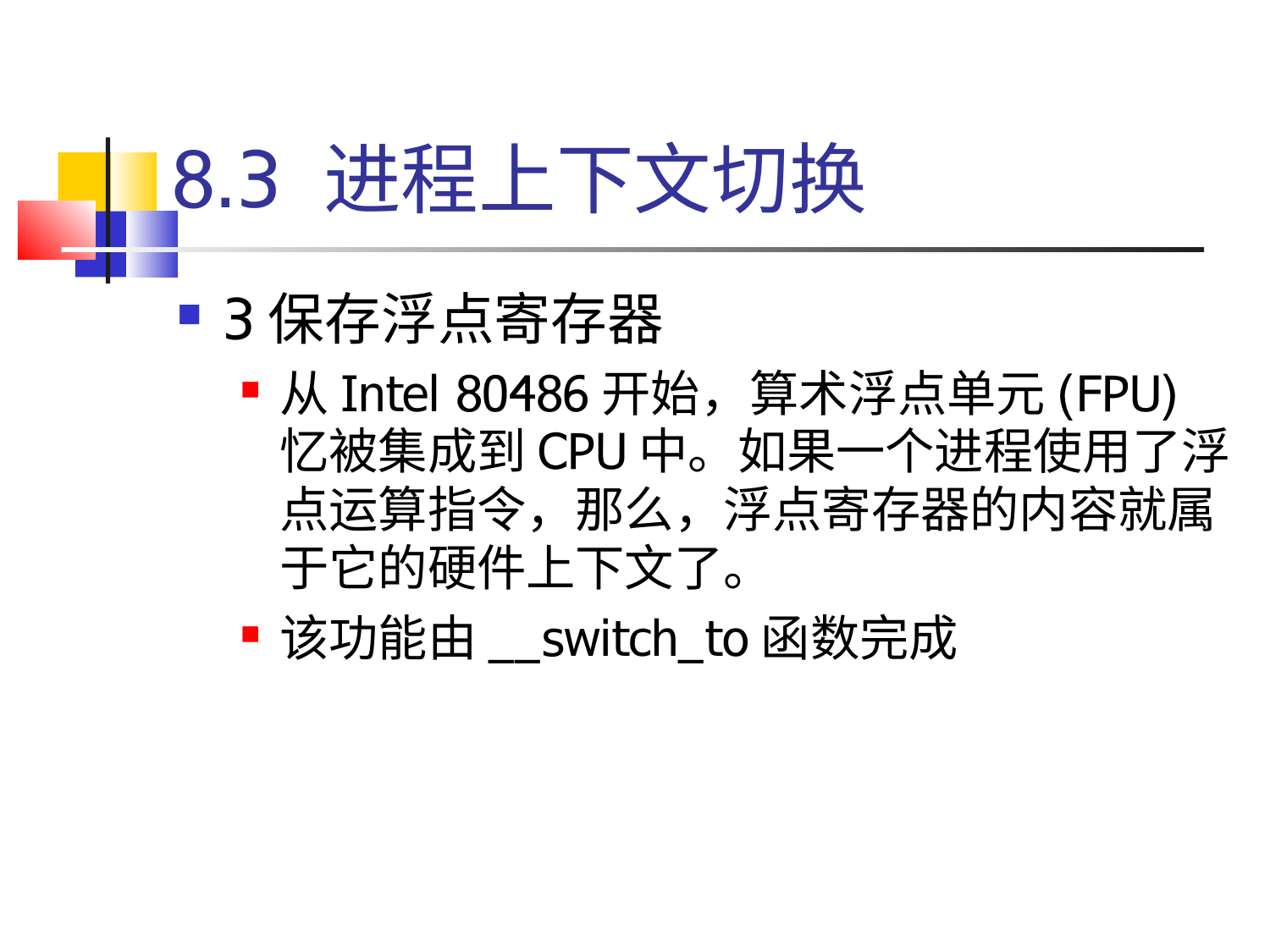

8.3 进程上下文切换
3保存浮点寄存器
从Intel 80486开始，算术浮点单元(FPU)忆被集成到CPU中。如果一个进程使用了浮点运算指令，那么，浮点寄存器的内容就属于它的硬件上下文了。
该功能由__switch_to函数完成